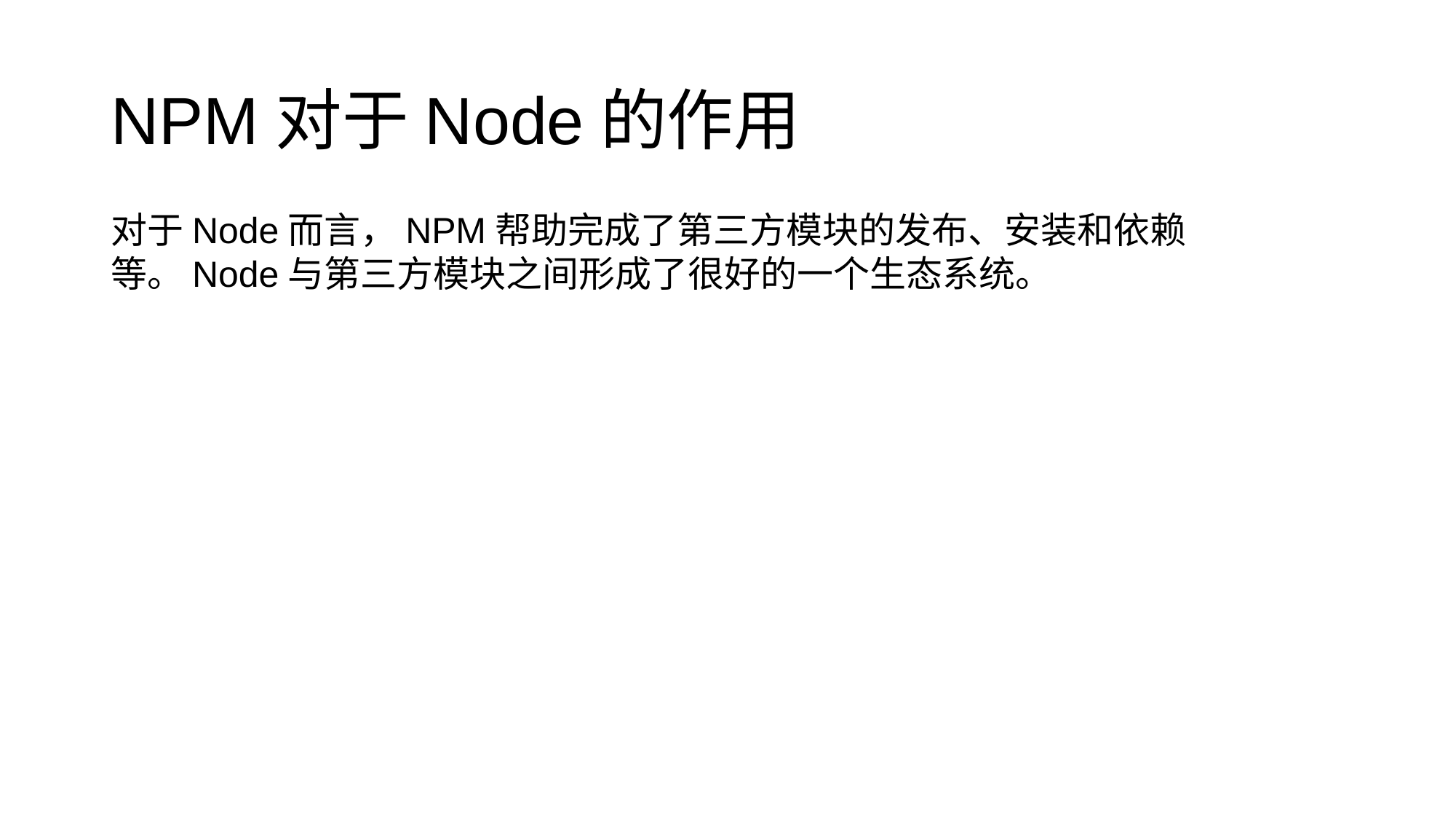

# NPM对于Node的作用
对于Node而言，NPM帮助完成了第三方模块的发布、安装和依赖等。Node与第三方模块之间形成了很好的一个生态系统。